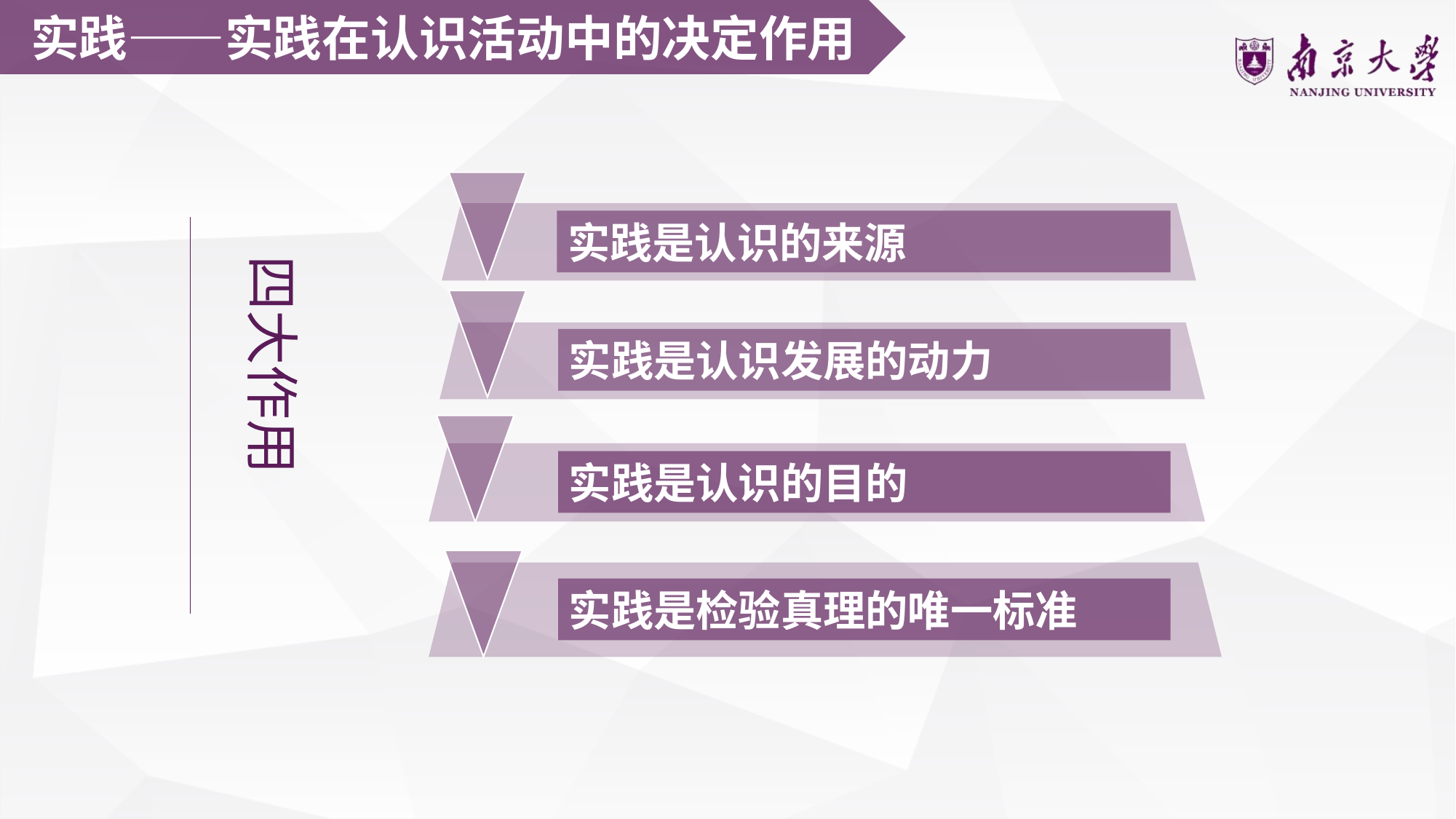

实践——实践在认识活动中的决定作用

实践是认识的来源
四大作用

实践是认识发展的动力

实践是认识的目的

实践是检验真理的唯一标准